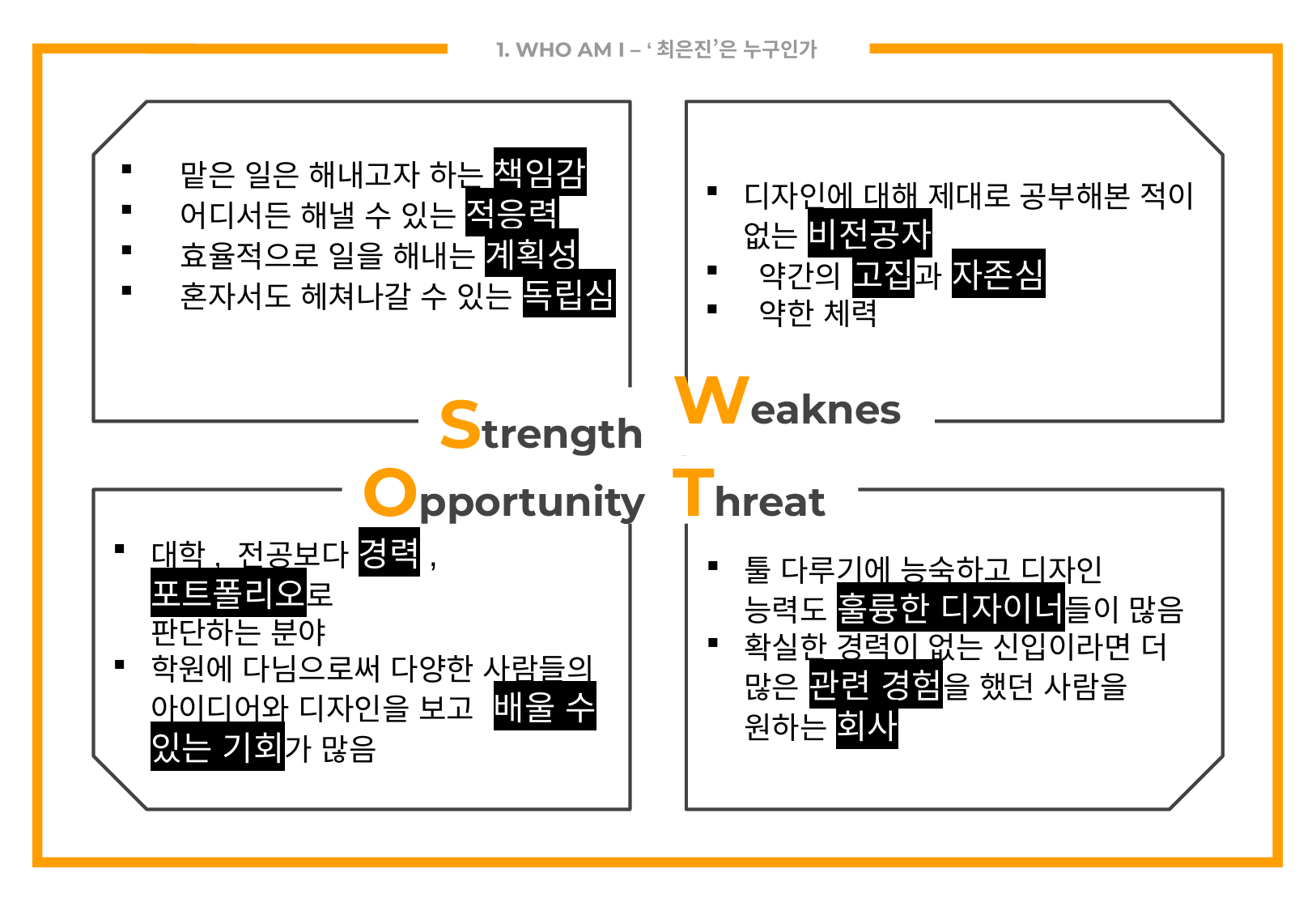

# 1. WHO AM I – ‘최은진’은 누구인가

맡은 일은 해내고자 하는 책임감
어디서든 해낼 수 있는 적응력
효율적으로 일을 해내는 계획성
혼자서도 헤쳐나갈 수 있는 독립심
디자인에 대해 제대로 공부해본 적이 없는 비전공자
 약간의 고집과 자존심
 약한 체력
Strength
Weakness
Opportunity
Threat

대학, 전공보다 경력, 포트폴리오로
판단하는 분야
학원에 다님으로써 다양한 사람들의 아이디어와 디자인을 보고  배울 수 있는 기회가 많음
툴 다루기에 능숙하고 디자인
능력도 훌륭한 디자이너들이 많음
확실한 경력이 없는 신입이라면 더 많은 관련 경험을 했던 사람을 원하는 회사